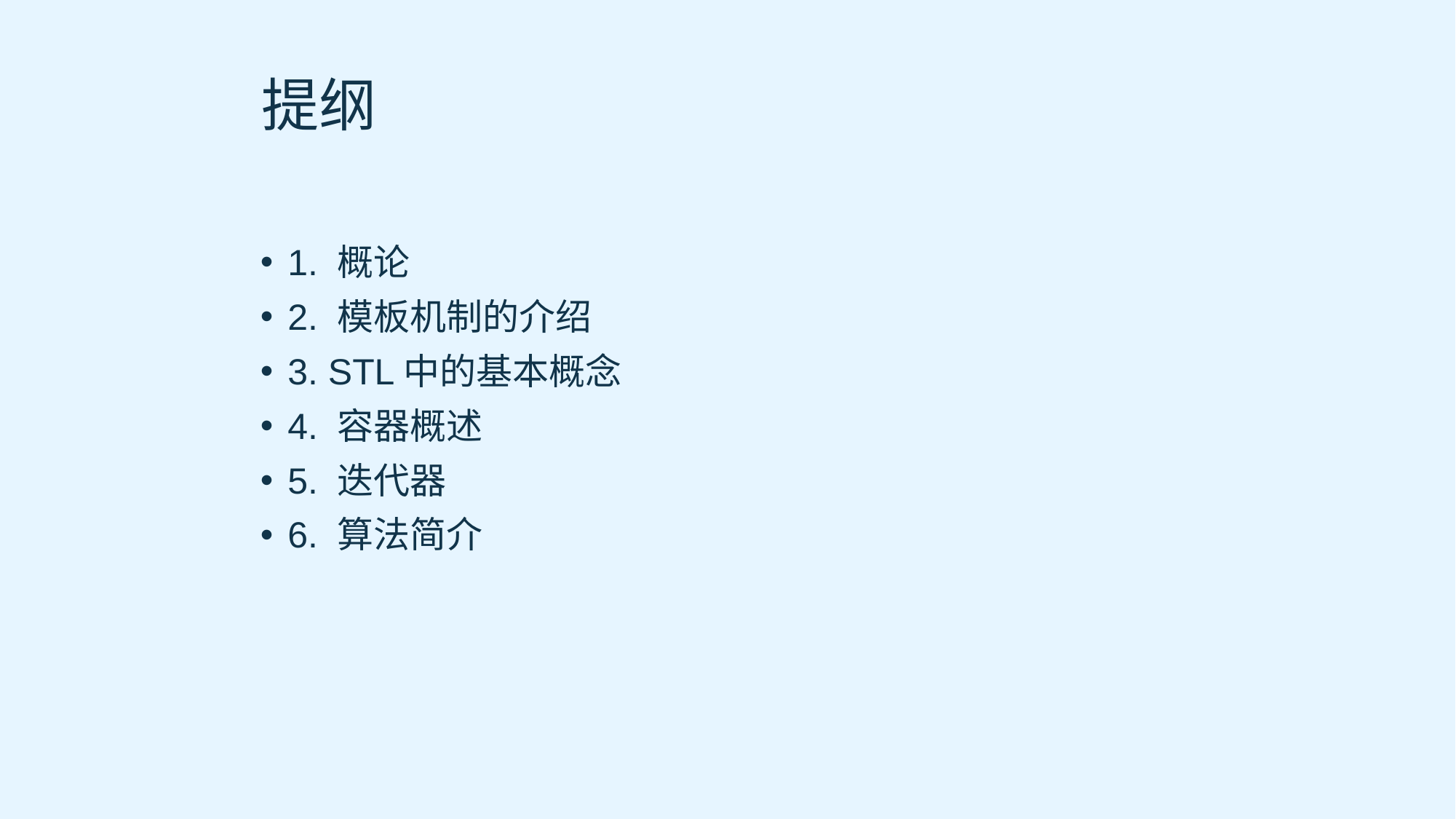

# 提纲
1. 概论
2. 模板机制的介绍
3. STL中的基本概念
4. 容器概述
5. 迭代器
6. 算法简介